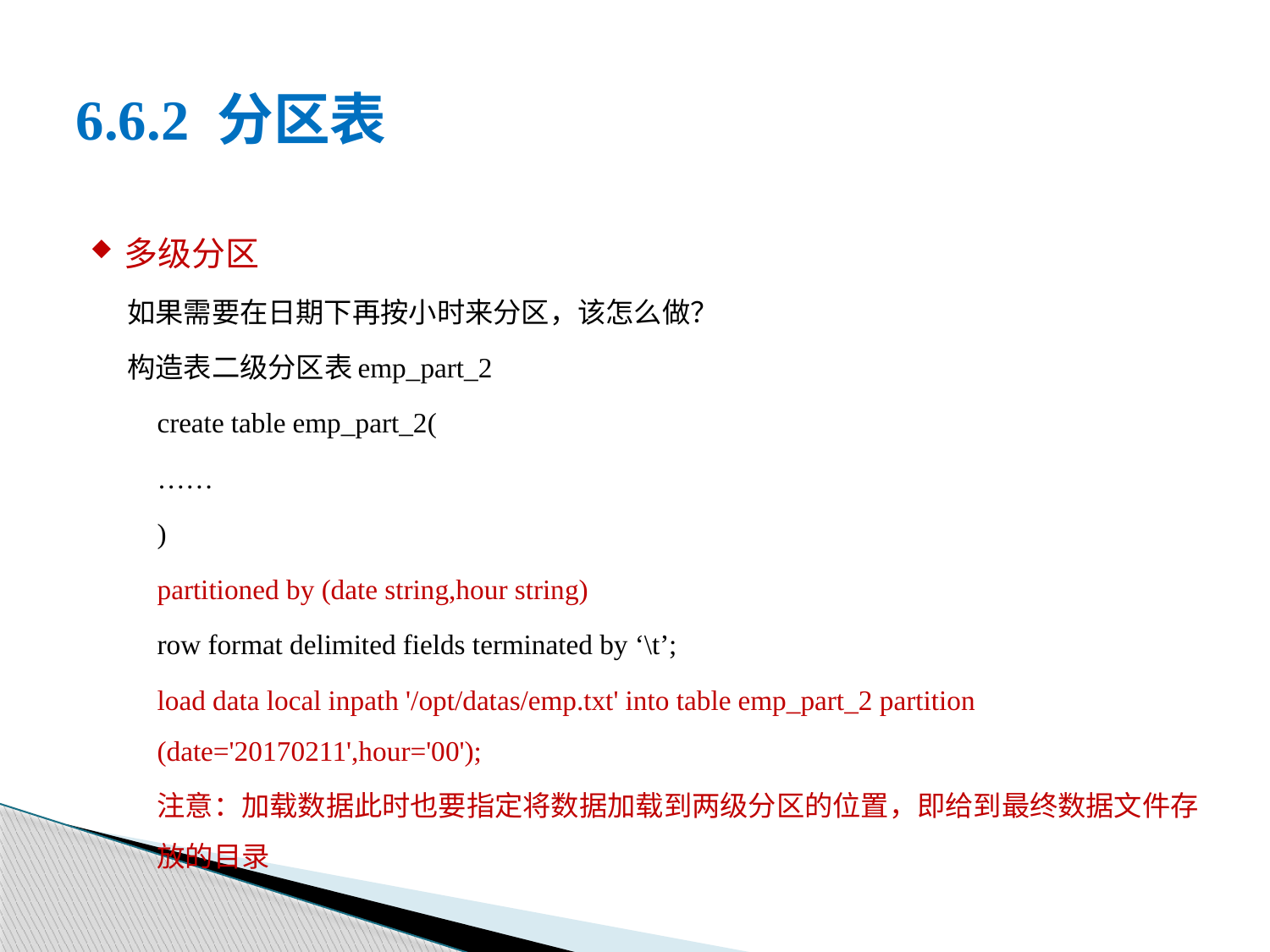

# 6.6.2 分区表
多级分区
如果需要在日期下再按小时来分区，该怎么做？
构造表二级分区表emp_part_2
create table emp_part_2(
……
)
partitioned by (date string,hour string)
row format delimited fields terminated by ‘\t’;
load data local inpath '/opt/datas/emp.txt' into table emp_part_2 partition (date='20170211',hour='00');
注意：加载数据此时也要指定将数据加载到两级分区的位置，即给到最终数据文件存放的目录